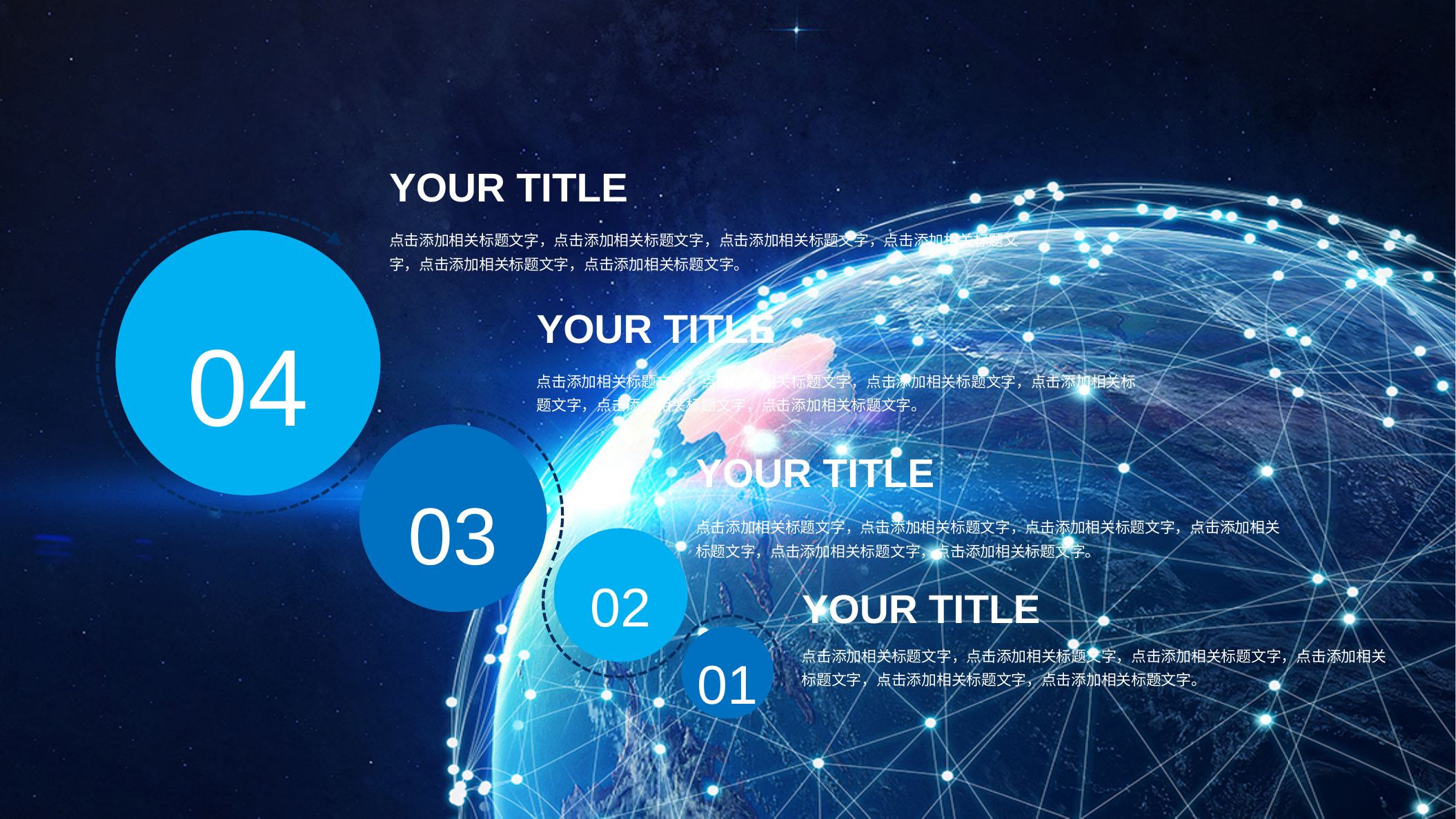

YOUR TITLE

点击添加相关标题文字，点击添加相关标题文字，点击添加相关标题文字，点击添加相关标题文字，点击添加相关标题文字，点击添加相关标题文字。
04
YOUR TITLE
点击添加相关标题文字，点击添加相关标题文字，点击添加相关标题文字，点击添加相关标题文字，点击添加相关标题文字，点击添加相关标题文字。
03
YOUR TITLE
点击添加相关标题文字，点击添加相关标题文字，点击添加相关标题文字，点击添加相关标题文字，点击添加相关标题文字，点击添加相关标题文字。
02
YOUR TITLE
01
点击添加相关标题文字，点击添加相关标题文字，点击添加相关标题文字，点击添加相关标题文字，点击添加相关标题文字，点击添加相关标题文字。